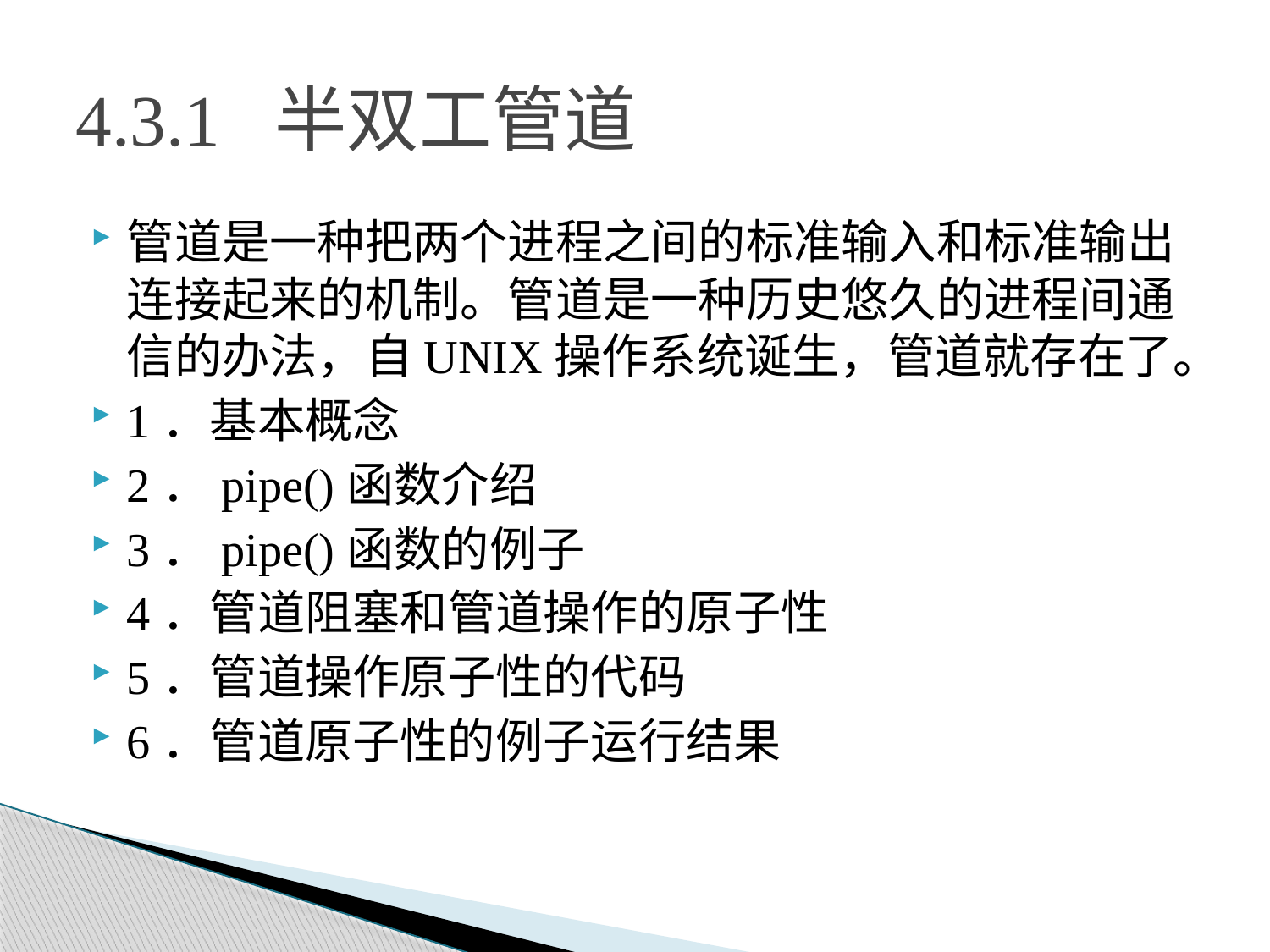

# 4.3.1  半双工管道
管道是一种把两个进程之间的标准输入和标准输出连接起来的机制。管道是一种历史悠久的进程间通信的办法，自UNIX操作系统诞生，管道就存在了。
1．基本概念
2．pipe()函数介绍
3．pipe()函数的例子
4．管道阻塞和管道操作的原子性
5．管道操作原子性的代码
6．管道原子性的例子运行结果